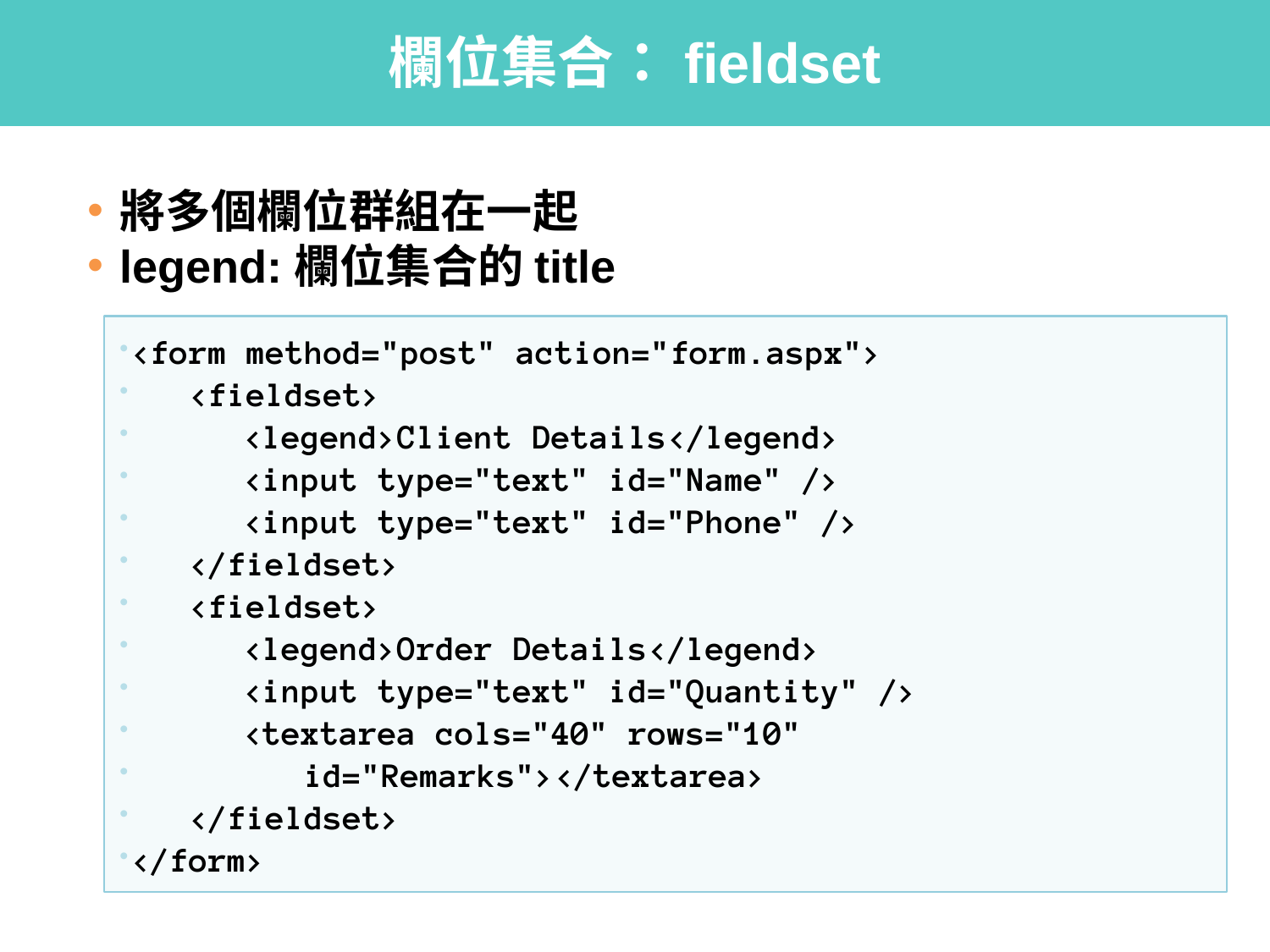

# 欄位集合：fieldset
將多個欄位群組在一起
legend:欄位集合的title
<form method="post" action="form.aspx">
   <fieldset>
  	<legend>Client Details</legend>
  	<input type="text" id="Name" />
  	<input type="text" id="Phone" />
   </fieldset>
   <fieldset>
  	<legend>Order Details</legend>
  	<input type="text" id="Quantity" />
  	<textarea cols="40" rows="10"
         id="Remarks"></textarea>
   </fieldset>
</form>